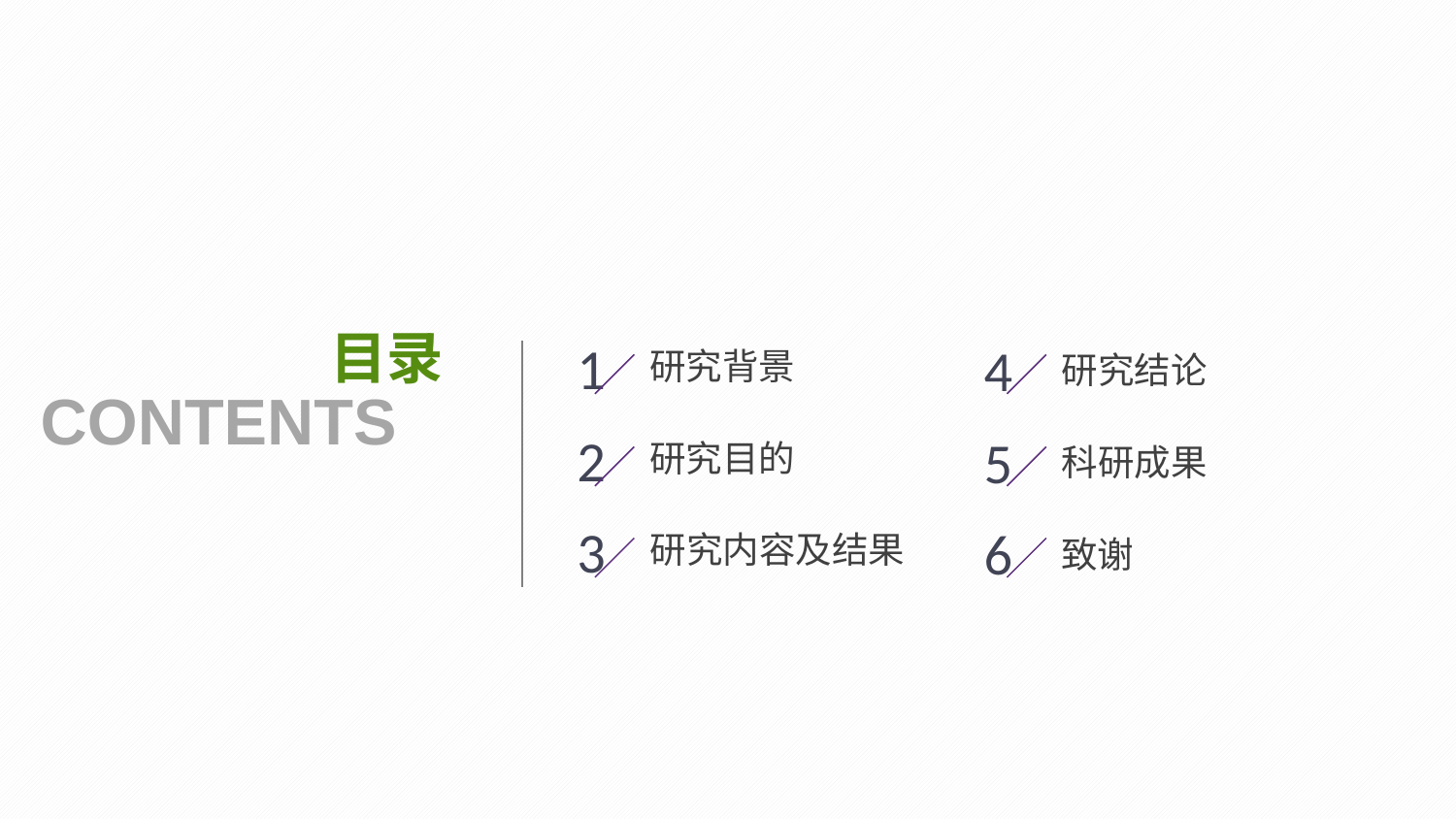

目录
1
4
研究背景
研究结论
CONTENTS
2
5
研究目的
科研成果
3
6
研究内容及结果
致谢